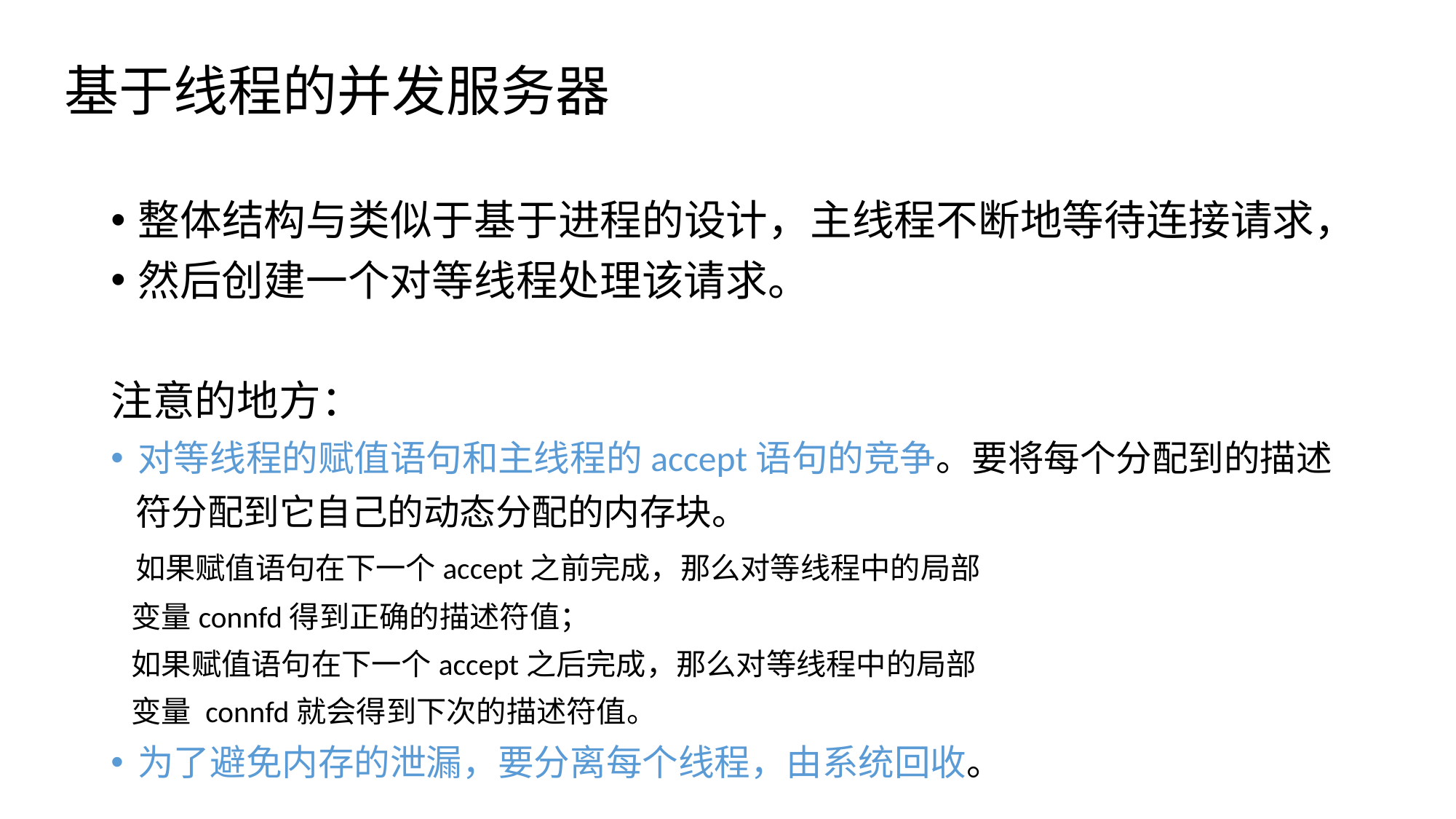

# 基于线程的并发服务器

整体结构与类似于基于进程的设计，主线程不断地等待连接请求，
然后创建一个对等线程处理该请求。

注意的地方：
对等线程的赋值语句和主线程的accept语句的竞争。要将每个分配到的描述
  符分配到它自己的动态分配的内存块。
  如果赋值语句在下一个accept之前完成，那么对等线程中的局部
  变量connfd得到正确的描述符值；
  如果赋值语句在下一个accept之后完成，那么对等线程中的局部
  变量 connfd就会得到下次的描述符值。
为了避免内存的泄漏，要分离每个线程，由系统回收。